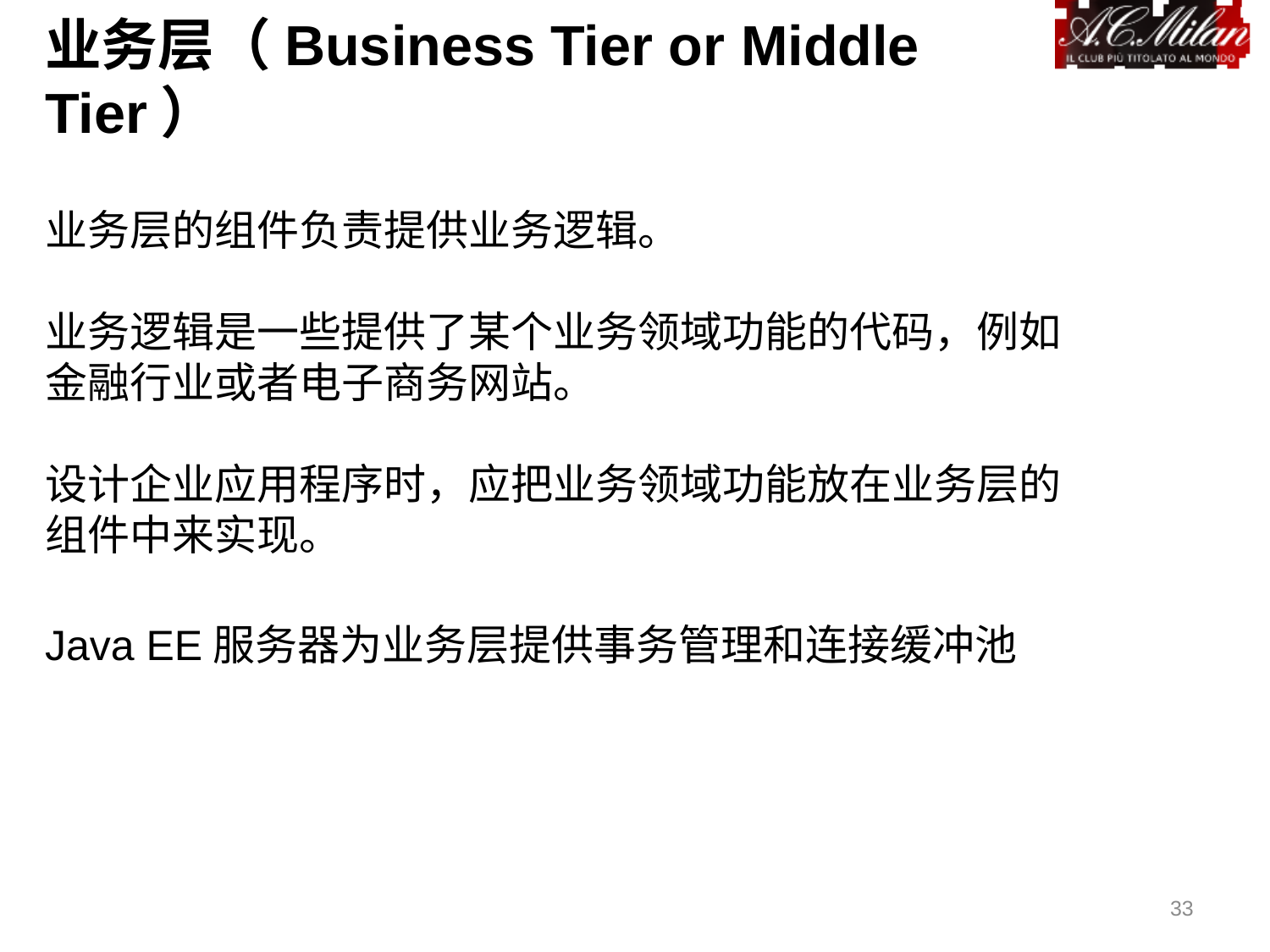

业务层（Business Tier or Middle Tier）

业务层的组件负责提供业务逻辑。

业务逻辑是一些提供了某个业务领域功能的代码，例如金融行业或者电子商务网站。

设计企业应用程序时，应把业务领域功能放在业务层的组件中来实现。

Java EE服务器为业务层提供事务管理和连接缓冲池
33